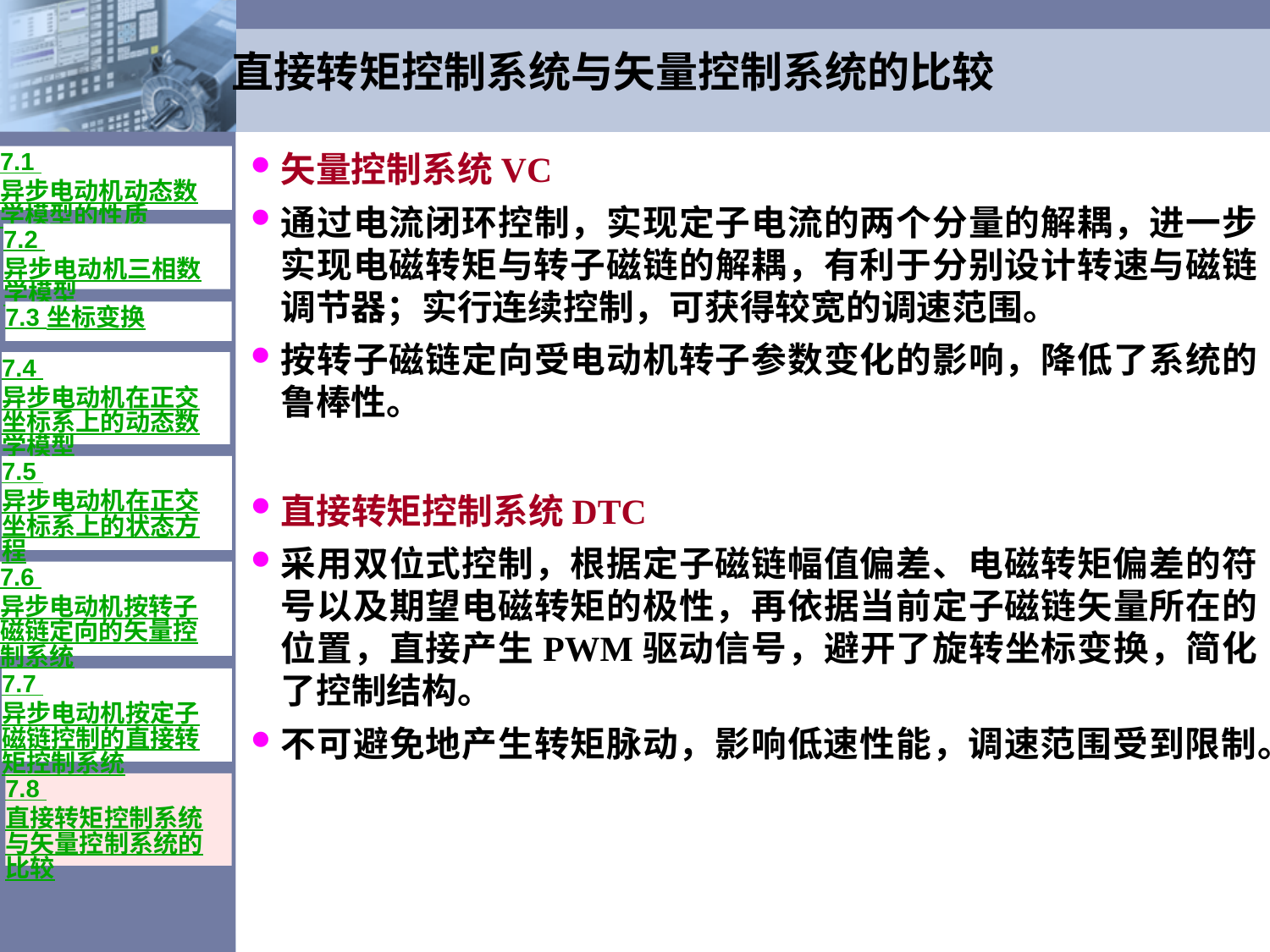

# 直接转矩控制系统与矢量控制系统的比较

矢量控制系统VC
通过电流闭环控制，实现定子电流的两个分量的解耦，进一步实现电磁转矩与转子磁链的解耦，有利于分别设计转速与磁链调节器；实行连续控制，可获得较宽的调速范围。
按转子磁链定向受电动机转子参数变化的影响，降低了系统的鲁棒性。
7.1 异步电动机动态数学模型的性质
7.2 异步电动机三相数学模型
7.3 坐标变换
7.4 异步电动机在正交坐标系上的动态数学模型

7.5 异步电动机在正交坐标系上的状态方程
直接转矩控制系统DTC
采用双位式控制，根据定子磁链幅值偏差、电磁转矩偏差的符号以及期望电磁转矩的极性，再依据当前定子磁链矢量所在的位置，直接产生PWM驱动信号，避开了旋转坐标变换，简化了控制结构。
不可避免地产生转矩脉动，影响低速性能，调速范围受到限制。
7.6 异步电动机按转子磁链定向的矢量控制系统
7.7 异步电动机按定子磁链控制的直接转矩控制系统
7.8 直接转矩控制系统与矢量控制系统的比较